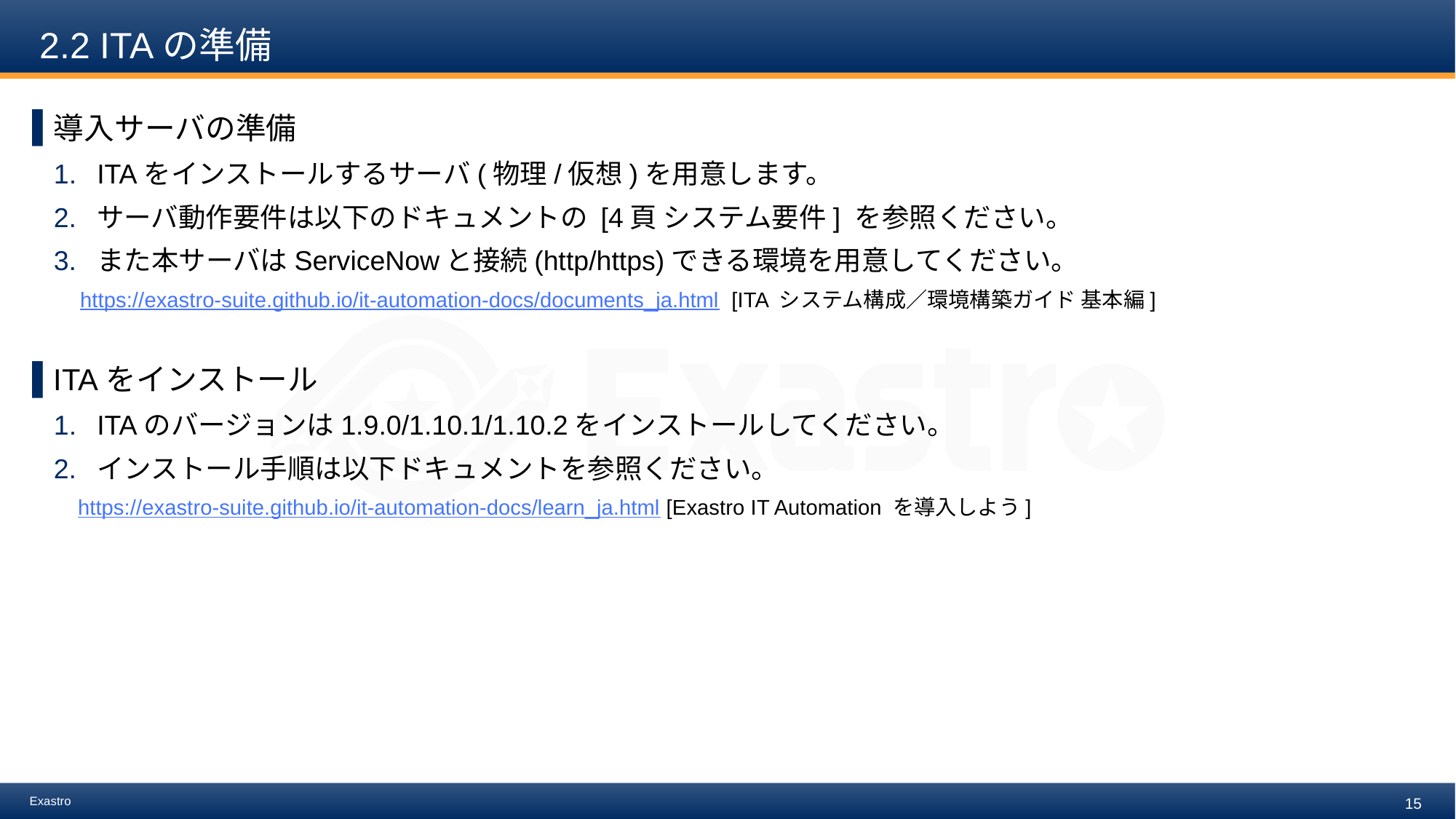

# 2.2 ITAの準備
導入サーバの準備
ITAをインストールするサーバ(物理/仮想)を用意します。
サーバ動作要件は以下のドキュメントの [4頁 システム要件] を参照ください。
また本サーバはServiceNowと接続(http/https)できる環境を用意してください。
　https://exastro-suite.github.io/it-automation-docs/documents_ja.html  [ITA システム構成／環境構築ガイド 基本編]

ITAをインストール
ITAのバージョンは1.9.0/1.10.1/1.10.2をインストールしてください。
インストール手順は以下ドキュメントを参照ください。
    https://exastro-suite.github.io/it-automation-docs/learn_ja.html [Exastro IT Automation を導入しよう]